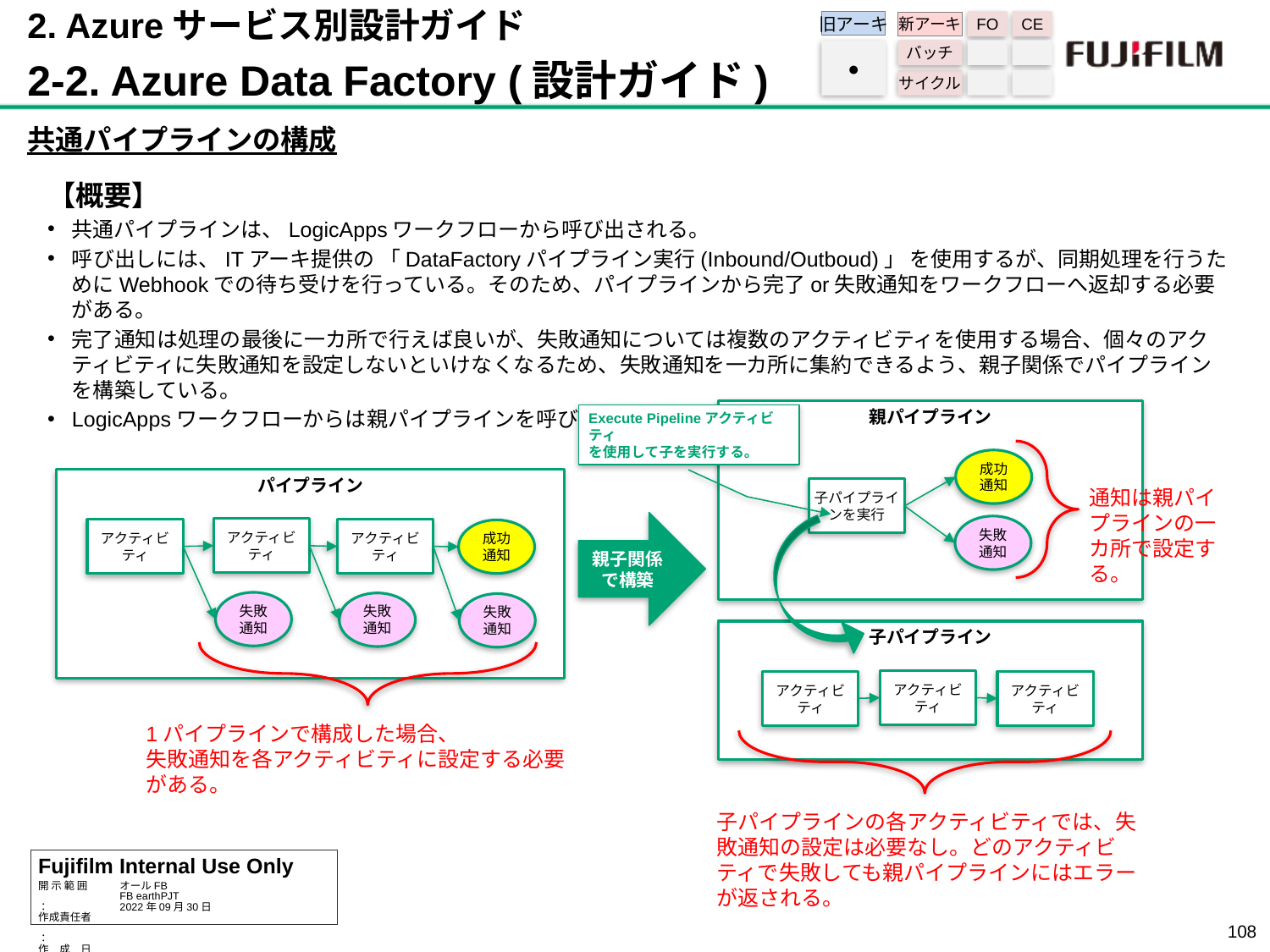

2. Azureサービス別設計ガイド
2-2. Azure Data Factory (設計ガイド)
旧アーキ
FO
CE
新アーキ
バッチ

サイクル

●
共通パイプラインの構成
【概要】
共通パイプラインは、LogicAppsワークフローから呼び出される。
呼び出しには、ITアーキ提供の 「DataFactoryパイプライン実行(Inbound/Outboud)」 を使用するが、同期処理を行うためにWebhookでの待ち受けを行っている。そのため、パイプラインから完了or失敗通知をワークフローへ返却する必要がある。
完了通知は処理の最後に一カ所で行えば良いが、失敗通知については複数のアクティビティを使用する場合、個々のアクティビティに失敗通知を設定しないといけなくなるため、失敗通知を一カ所に集約できるよう、親子関係でパイプラインを構築している。
LogicAppsワークフローからは親パイプラインを呼び出す。

親パイプライン
成功
通知
子パイプラインを実行
失敗
通知
Execute Pipelineアクティビティ
を使用して子を実行する。

パイプライン
アクティビティ
アクティビティ
アクティビティ
成功
通知
失敗
通知
失敗
通知
失敗
通知
通知は親パイプラインの一カ所で設定する。

親子関係
で構築

子パイプライン
アクティビティ
アクティビティ
アクティビティ
1パイプラインで構成した場合、
失敗通知を各アクティビティに設定する必要がある。
子パイプラインの各アクティビティでは、失敗通知の設定は必要なし。どのアクティビティで失敗しても親パイプラインにはエラーが返される。
108